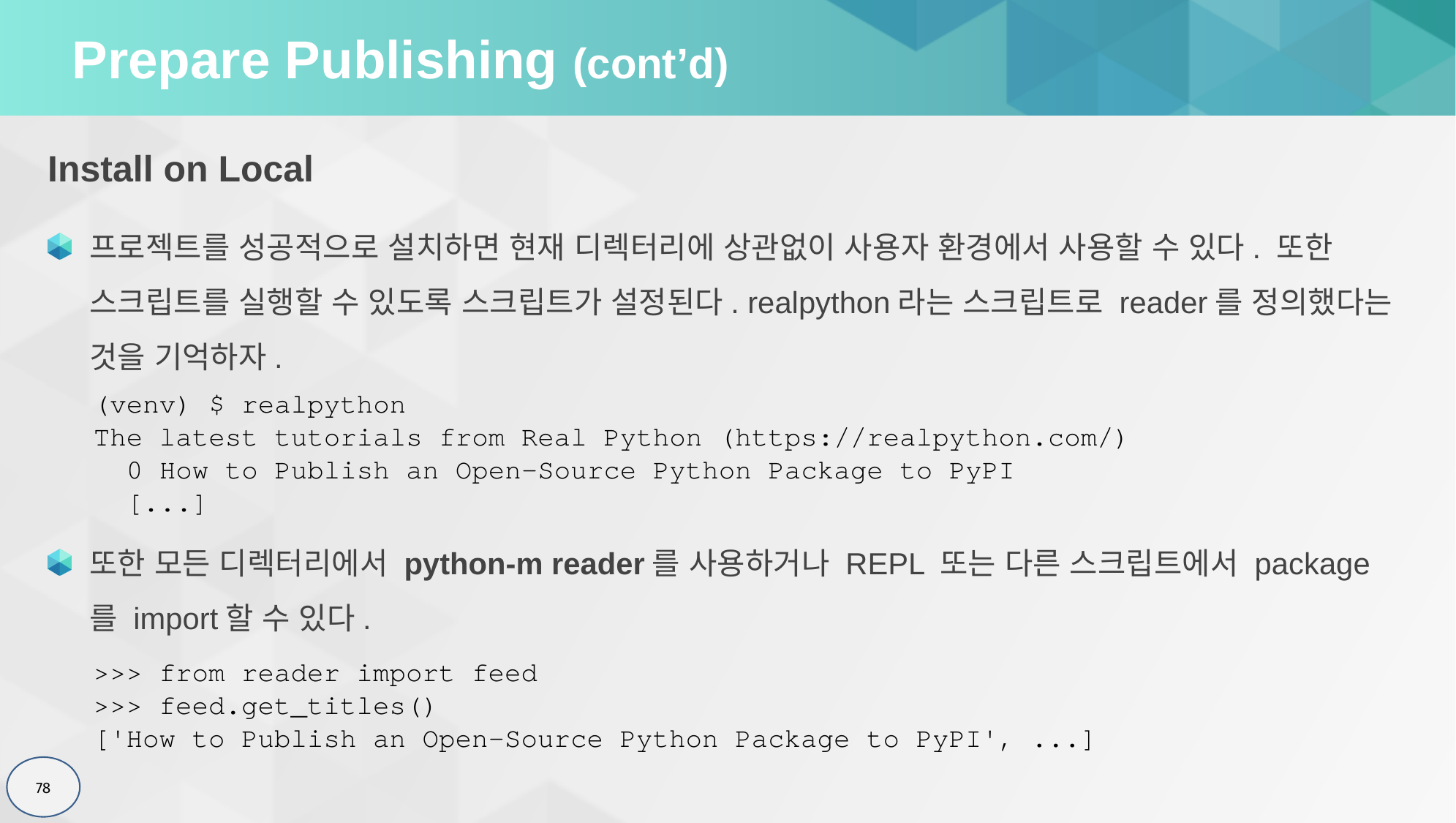

# Prepare Publishing (cont’d)
Install on Local
프로젝트를 성공적으로 설치하면 현재 디렉터리에 상관없이 사용자 환경에서 사용할 수 있다. 또한 스크립트를 실행할 수 있도록 스크립트가 설정된다. realpython라는 스크립트로 reader를 정의했다는 것을 기억하자.
(venv) $ realpython
The latest tutorials from Real Python (https://realpython.com/)
  0 How to Publish an Open-Source Python Package to PyPI
  [...]
또한 모든 디렉터리에서 python-m reader를 사용하거나 REPL 또는 다른 스크립트에서 package를 import할 수 있다.
>>> from reader import feed
>>> feed.get_titles()
['How to Publish an Open-Source Python Package to PyPI', ...]